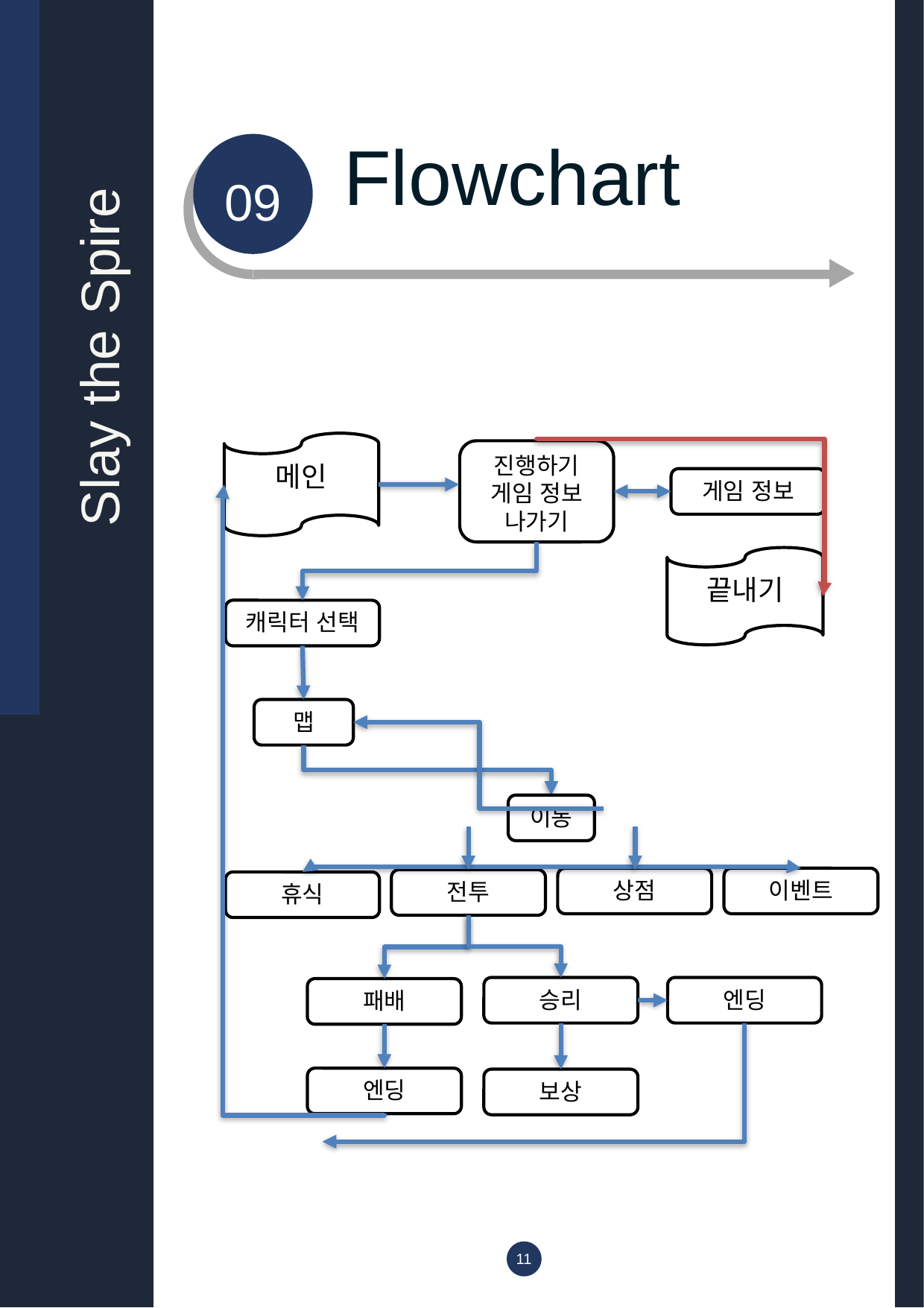

09
Flowchart

Slay the Spire

메인
진행하기
게임 정보
나가기

게임 정보

끝내기
캐릭터 선택

맵
이동

상점
이벤트
전투
휴식
승리

엔딩

패배

엔딩
보상

11